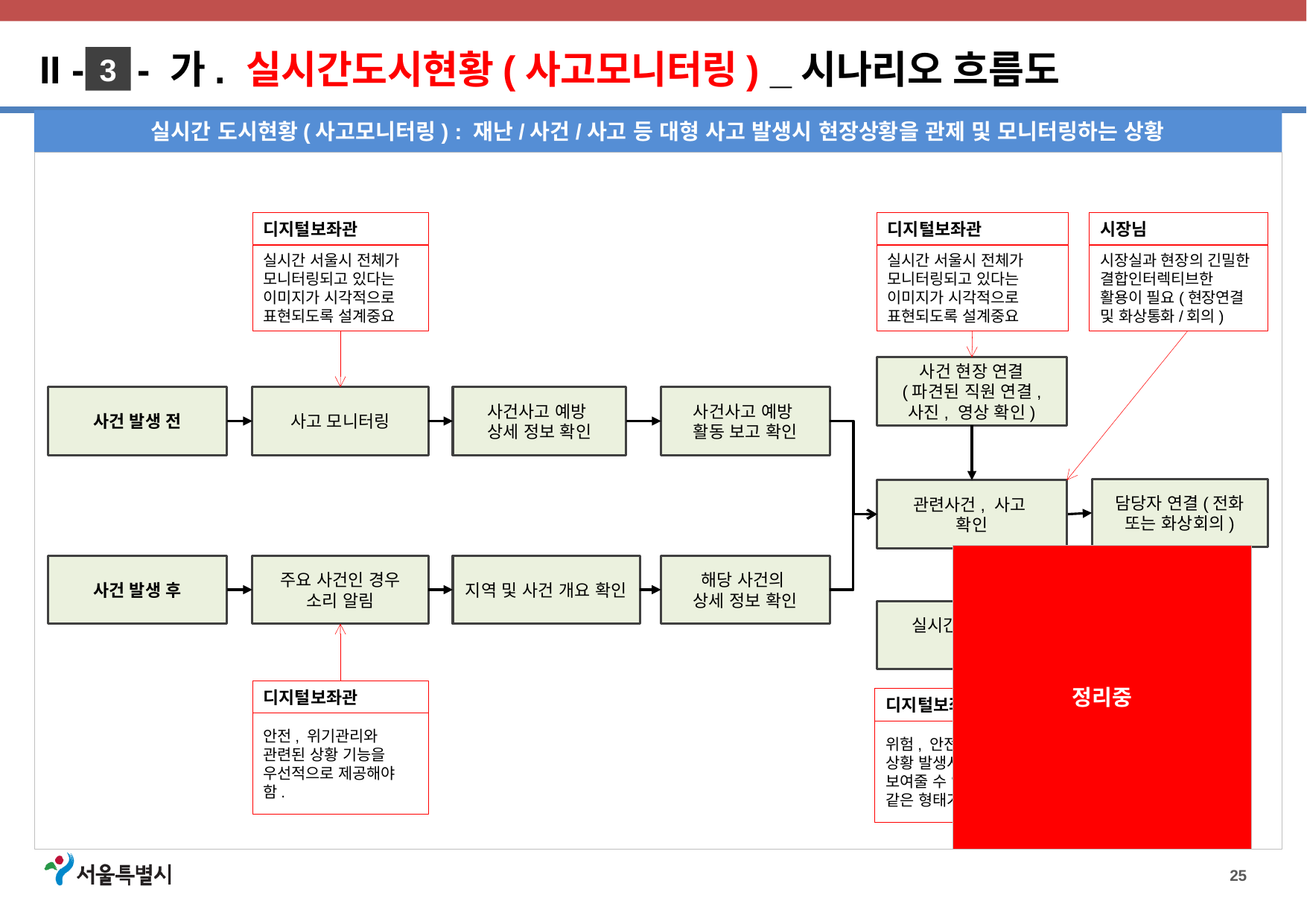

II -     - 가. 실시간도시현황(사고모니터링) _시나리오 흐름도
3
실시간 도시현황(사고모니터링) : 재난/사건/사고 등 대형 사고 발생시 현장상황을 관제 및 모니터링하는 상황

디지털보좌관
디지털보좌관
시장님
실시간 서울시 전체가 모니터링되고 있다는 이미지가 시각적으로 표현되도록 설계중요
실시간 서울시 전체가 모니터링되고 있다는 이미지가 시각적으로 표현되도록 설계중요
시장실과 현장의 긴밀한 결합인터렉티브한 활용이 필요(현장연결
및 화상통화/회의)
사건 현장 연결
(파견된 직원 연결, 사진, 영상 확인)
사고 모니터링
사건사고 예방
상세 정보 확인
사건사고 예방
활동 보고 확인
사건 발생 전
담당자 연결(전화 또는 화상회의)
관련사건, 사고
확인
주요 사건인 경우
소리 알림
지역 및 사건 개요 확인
해당 사건의
상세 정보 확인
사건 발생 후
실시간 여론동향
확인
디지털보좌관
디지털보좌관
안전, 위기관리와 관련된 상황 기능을 우선적으로 제공해야 함.
위험, 안전, 교통 등 상황 발생시 상황을 바로 보여줄 수 있는 CCTV와 같은 형태가 필요함.
정리중